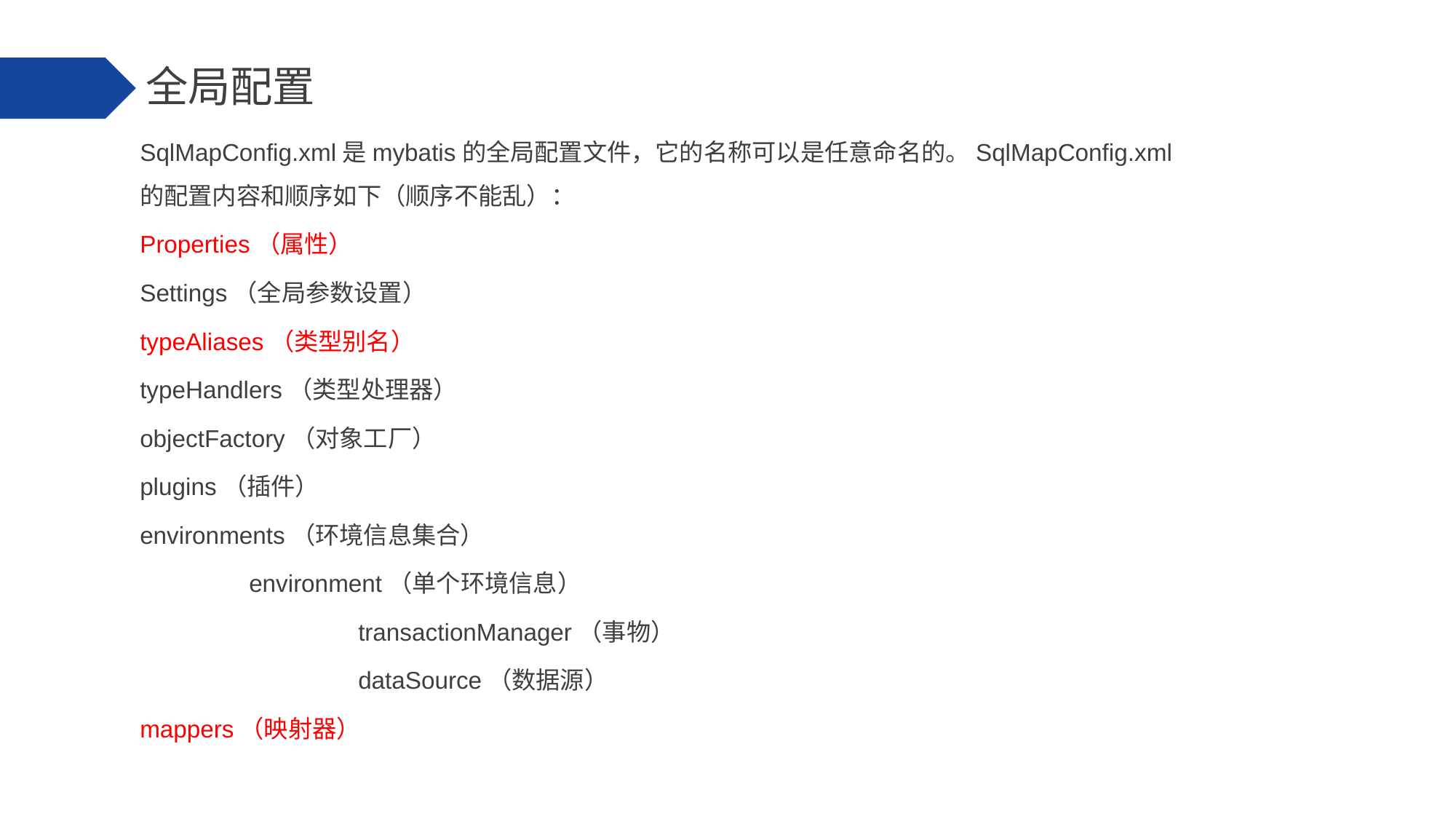

全局配置
SqlMapConfig.xml是mybatis的全局配置文件，它的名称可以是任意命名的。SqlMapConfig.xml的配置内容和顺序如下（顺序不能乱）：
Properties（属性）
Settings（全局参数设置）
typeAliases（类型别名）
typeHandlers（类型处理器）
objectFactory（对象工厂）
plugins（插件）
environments（环境信息集合）
	environment（单个环境信息）
		transactionManager（事物）
		dataSource（数据源）
mappers（映射器）